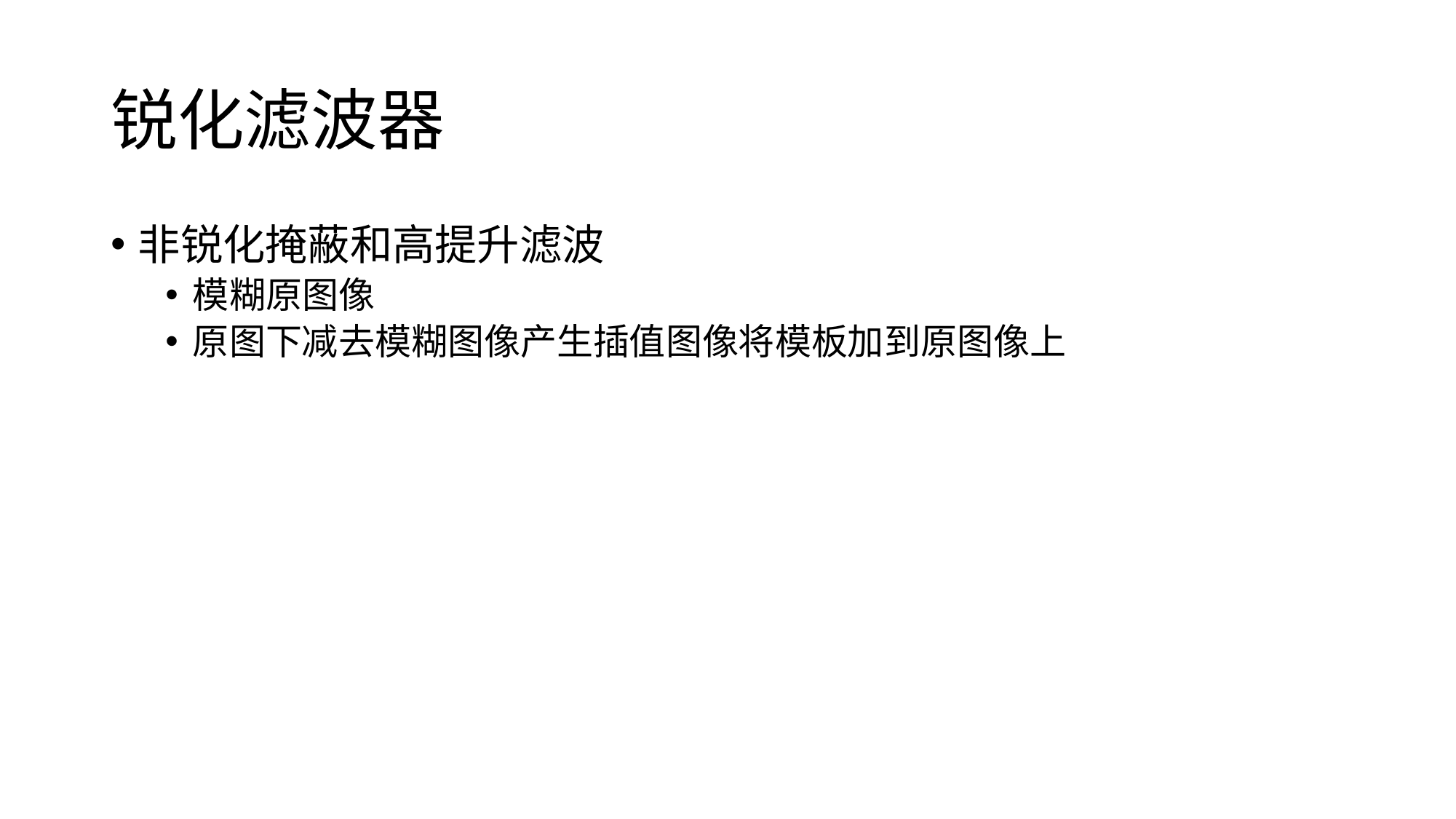

# 锐化滤波器
非锐化掩蔽和高提升滤波
模糊原图像
原图下减去模糊图像产生插值图像将模板加到原图像上